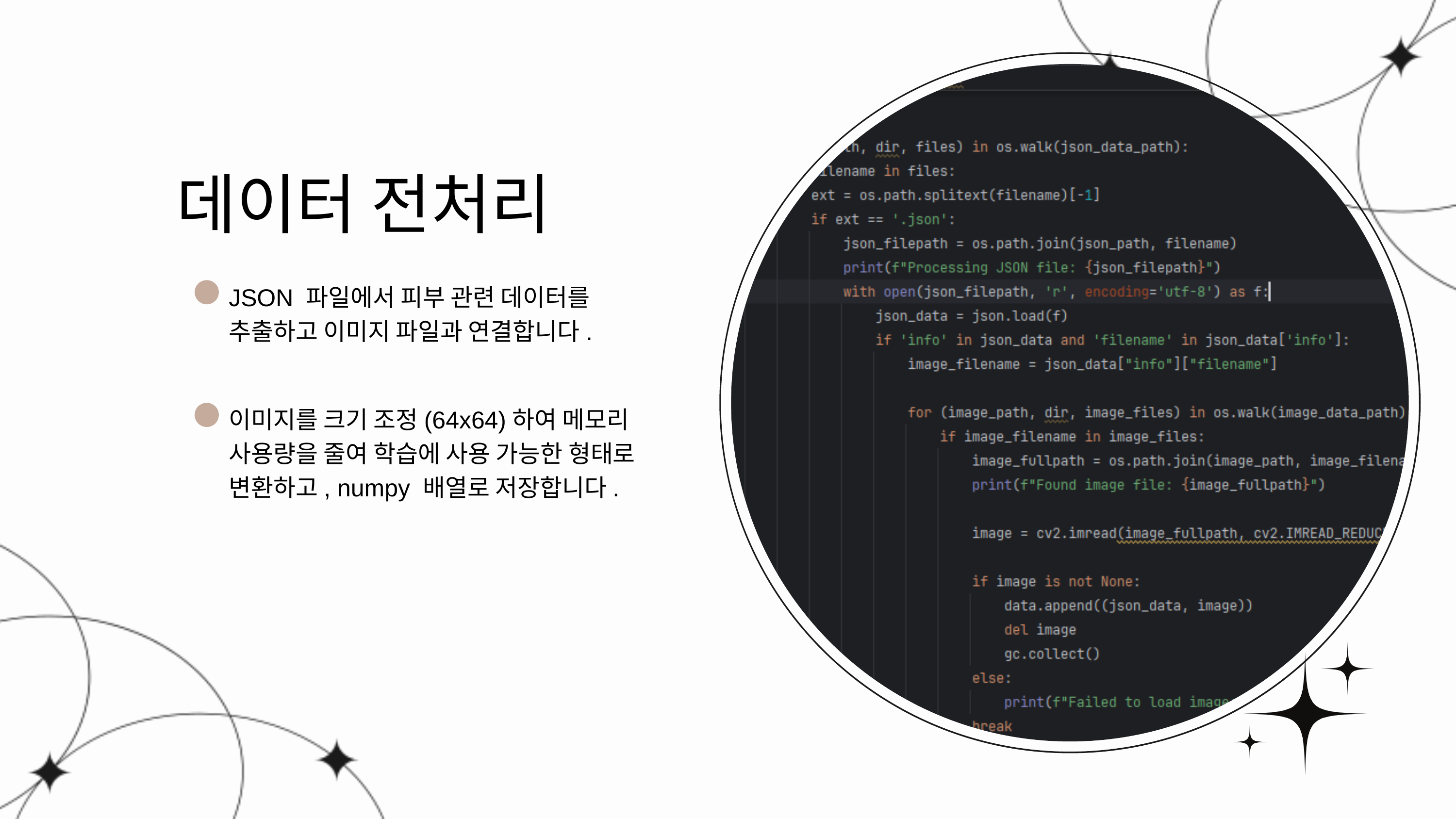

데이터 전처리
JSON 파일에서 피부 관련 데이터를 추출하고 이미지 파일과 연결합니다.

이미지를 크기 조정(64x64)하여 메모리 사용량을 줄여 학습에 사용 가능한 형태로 변환하고, numpy 배열로 저장합니다.